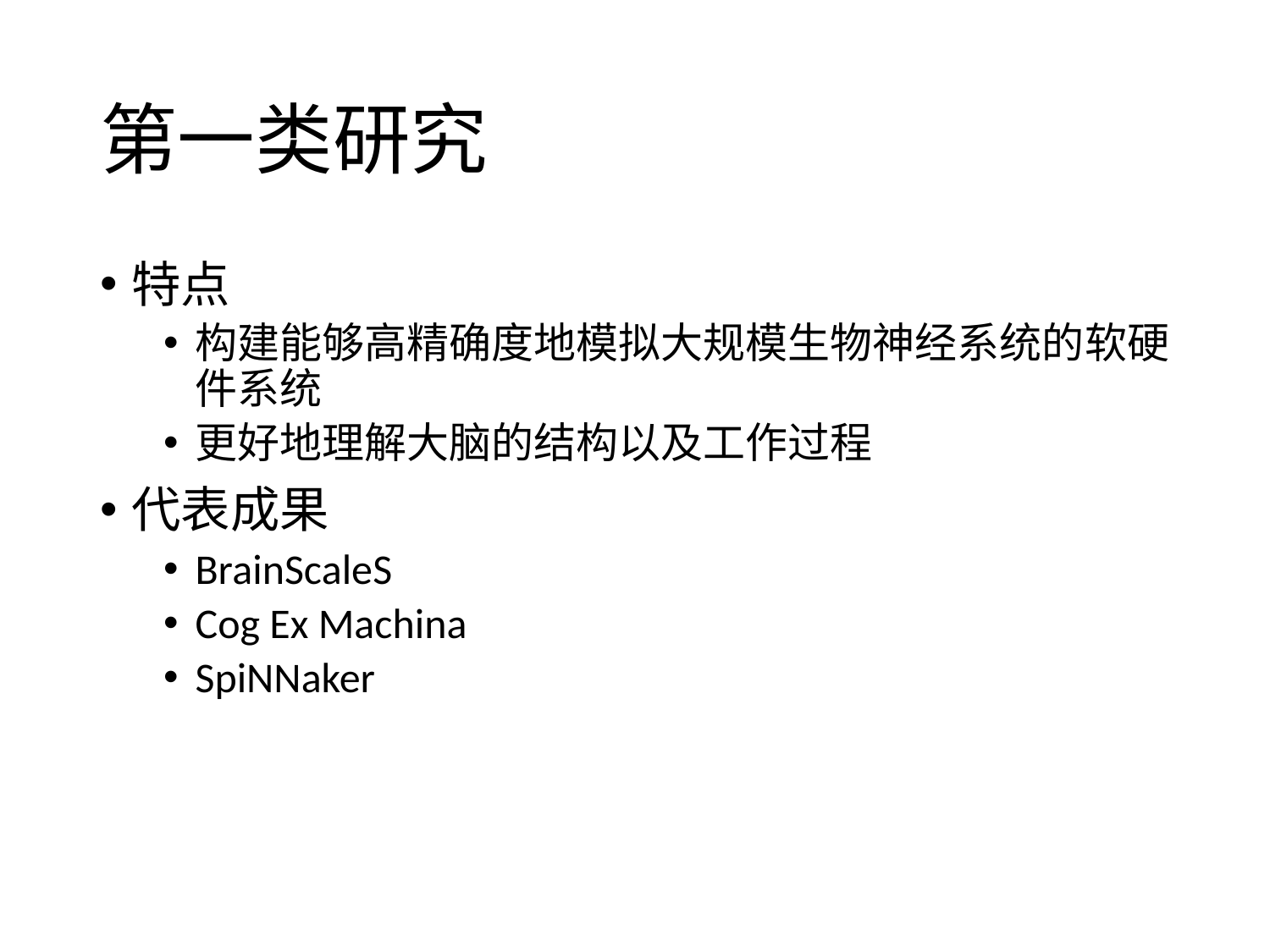

# 第一类研究
特点
构建能够高精确度地模拟大规模生物神经系统的软硬件系统
更好地理解大脑的结构以及工作过程
代表成果
BrainScaleS
Cog Ex Machina
SpiNNaker